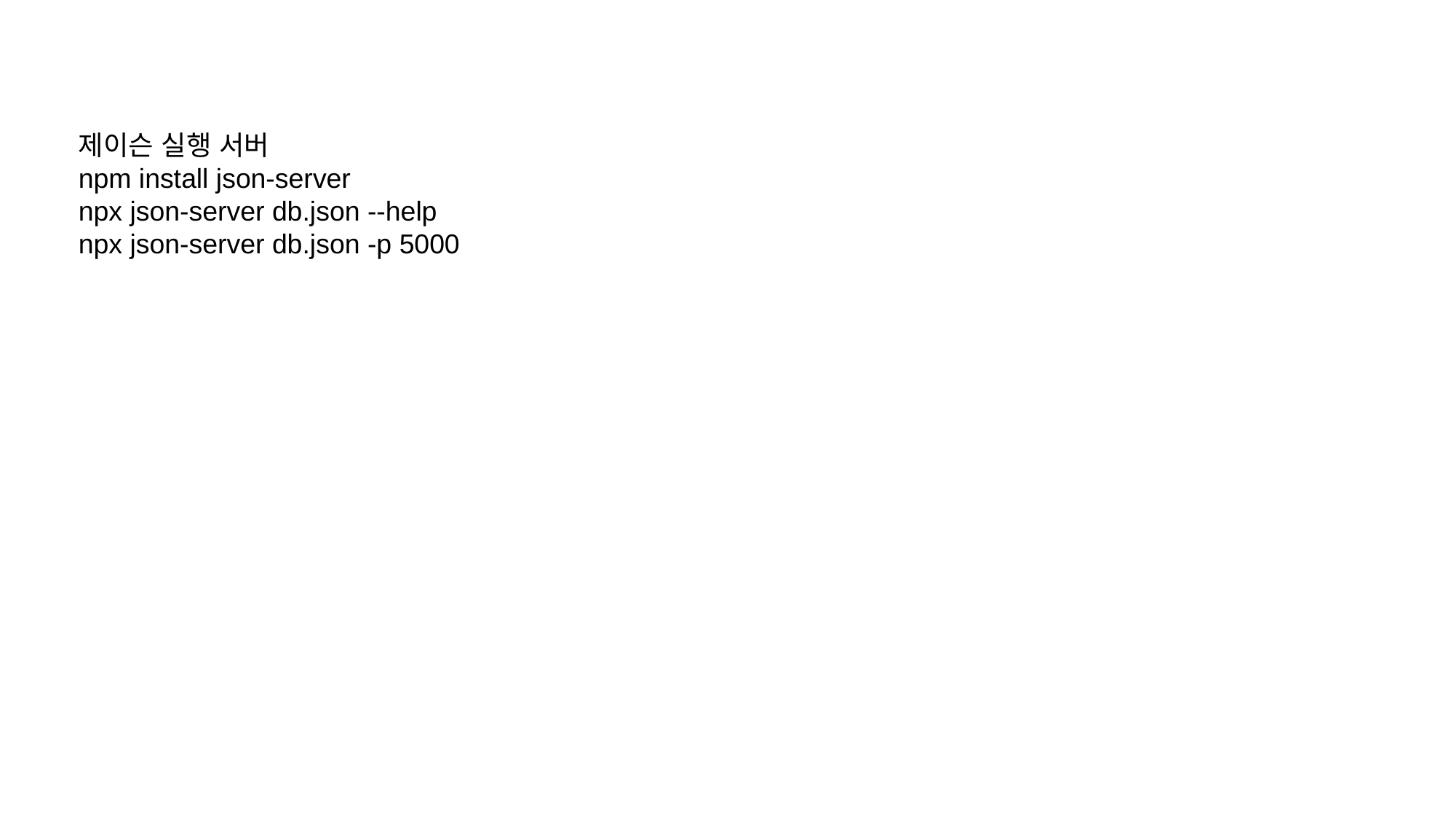

제이슨 실행 서버
npm install json-server
npx json-server db.json --help
npx json-server db.json -p 5000